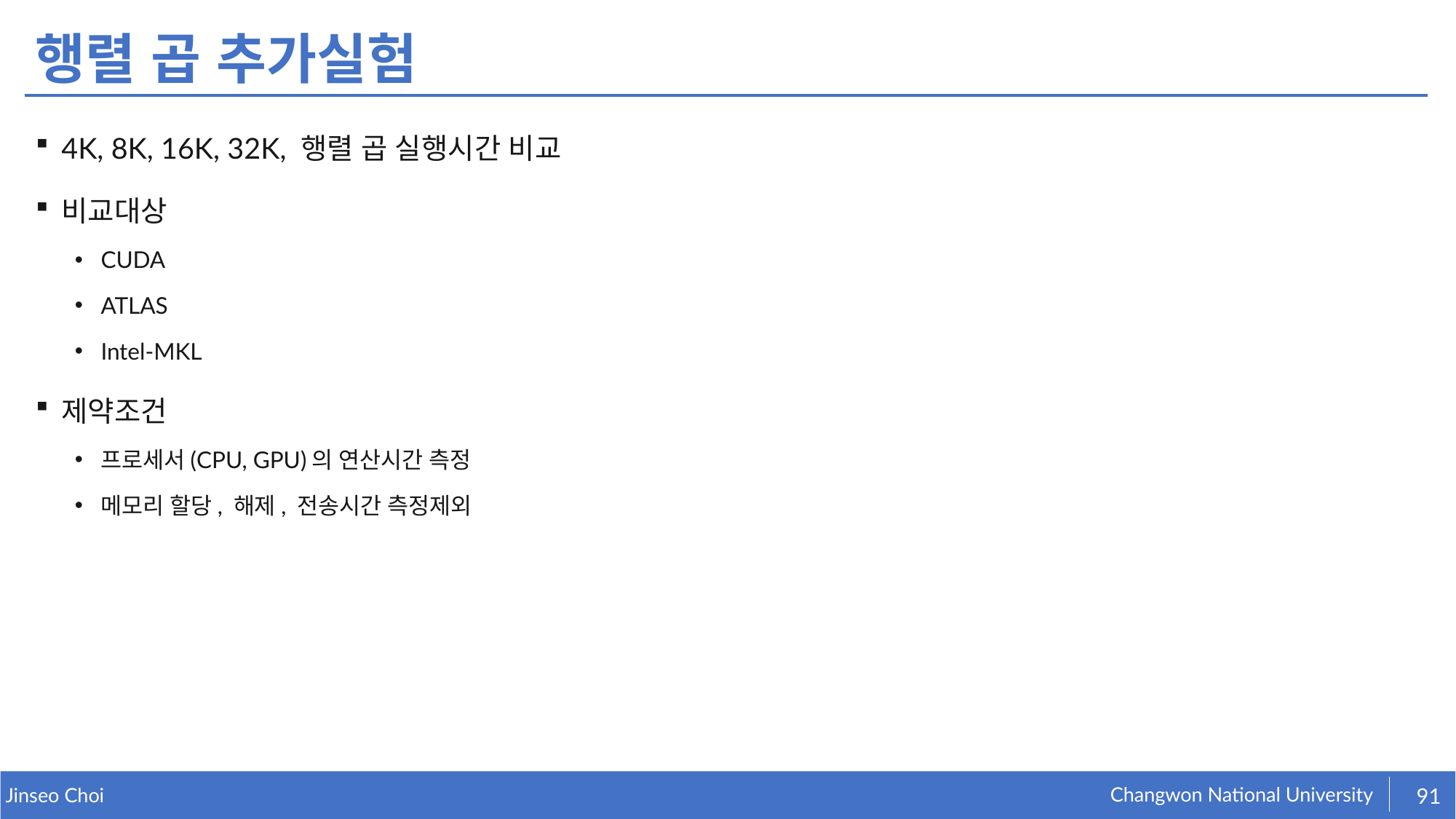

# 행렬 곱 추가실험
4K, 8K, 16K, 32K, 행렬 곱 실행시간 비교
비교대상
CUDA
ATLAS
Intel-MKL
제약조건
프로세서(CPU, GPU)의 연산시간 측정
메모리 할당, 해제, 전송시간 측정제외

91